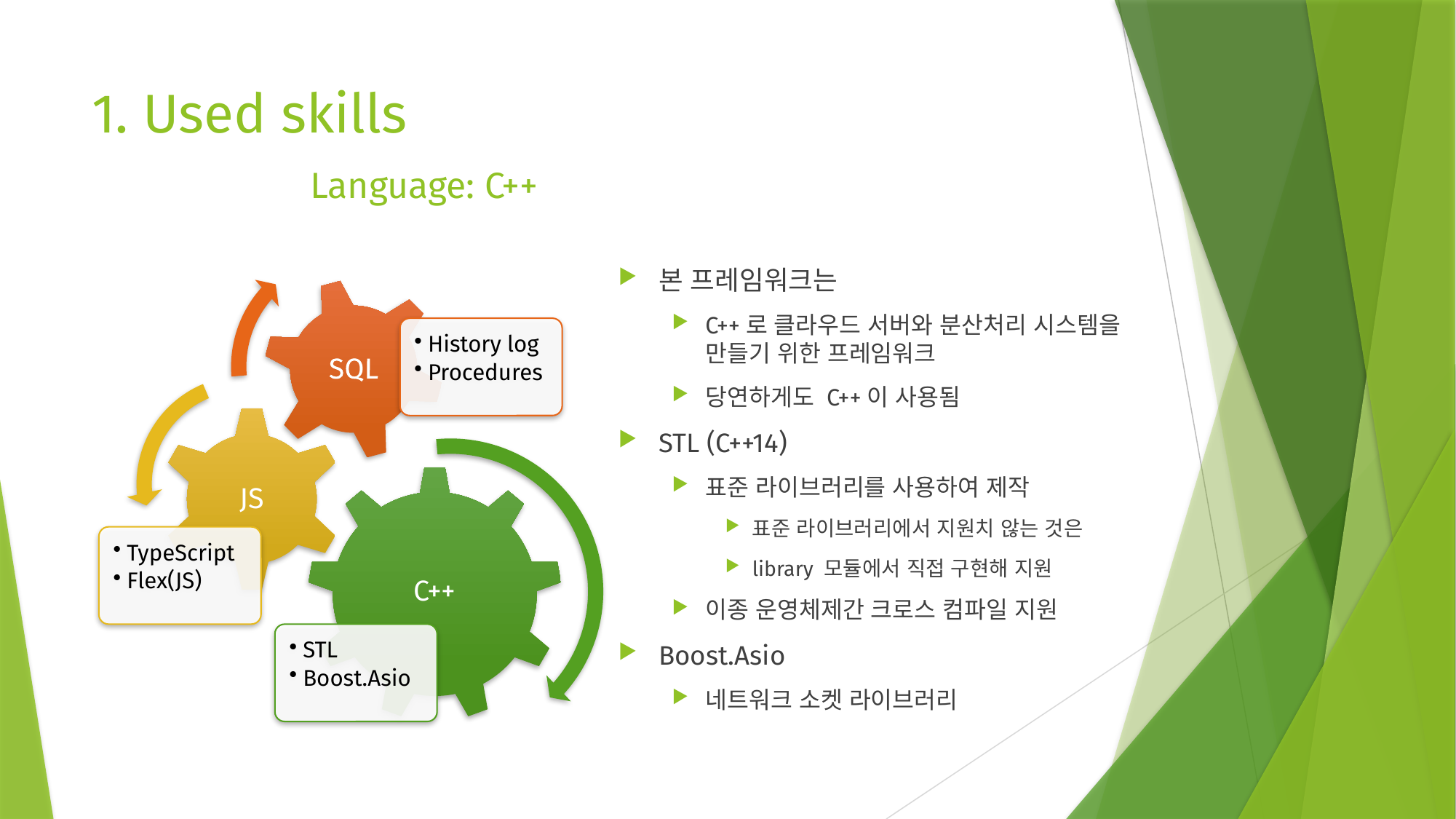

# 1. Used skills Language: C++
C++
STL
Boost.Asio
JS
TypeScript
Flex(JS)
SQL
History log
Procedures
본 프레임워크는
C++로 클라우드 서버와 분산처리 시스템을 만들기 위한 프레임워크
당연하게도 C++이 사용됨
STL (C++14)
표준 라이브러리를 사용하여 제작
표준 라이브러리에서 지원치 않는 것은
library 모듈에서 직접 구현해 지원
이종 운영체제간 크로스 컴파일 지원
Boost.Asio
네트워크 소켓 라이브러리